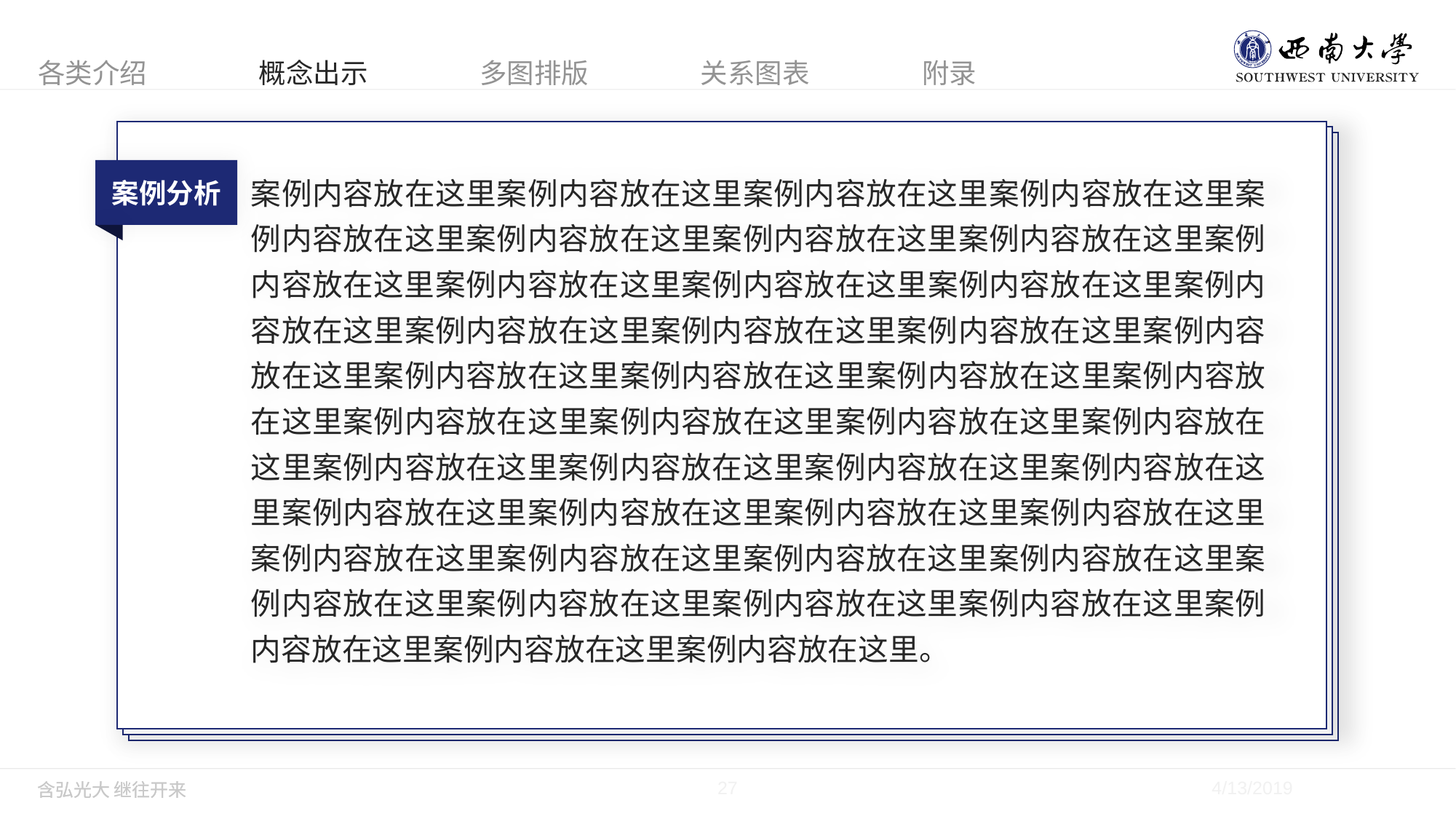

案例分析
案例内容放在这里案例内容放在这里案例内容放在这里案例内容放在这里案例内容放在这里案例内容放在这里案例内容放在这里案例内容放在这里案例内容放在这里案例内容放在这里案例内容放在这里案例内容放在这里案例内容放在这里案例内容放在这里案例内容放在这里案例内容放在这里案例内容放在这里案例内容放在这里案例内容放在这里案例内容放在这里案例内容放在这里案例内容放在这里案例内容放在这里案例内容放在这里案例内容放在这里案例内容放在这里案例内容放在这里案例内容放在这里案例内容放在这里案例内容放在这里案例内容放在这里案例内容放在这里案例内容放在这里案例内容放在这里案例内容放在这里案例内容放在这里案例内容放在这里案例内容放在这里案例内容放在这里案例内容放在这里案例内容放在这里案例内容放在这里案例内容放在这里案例内容放在这里。

27
4/13/2019